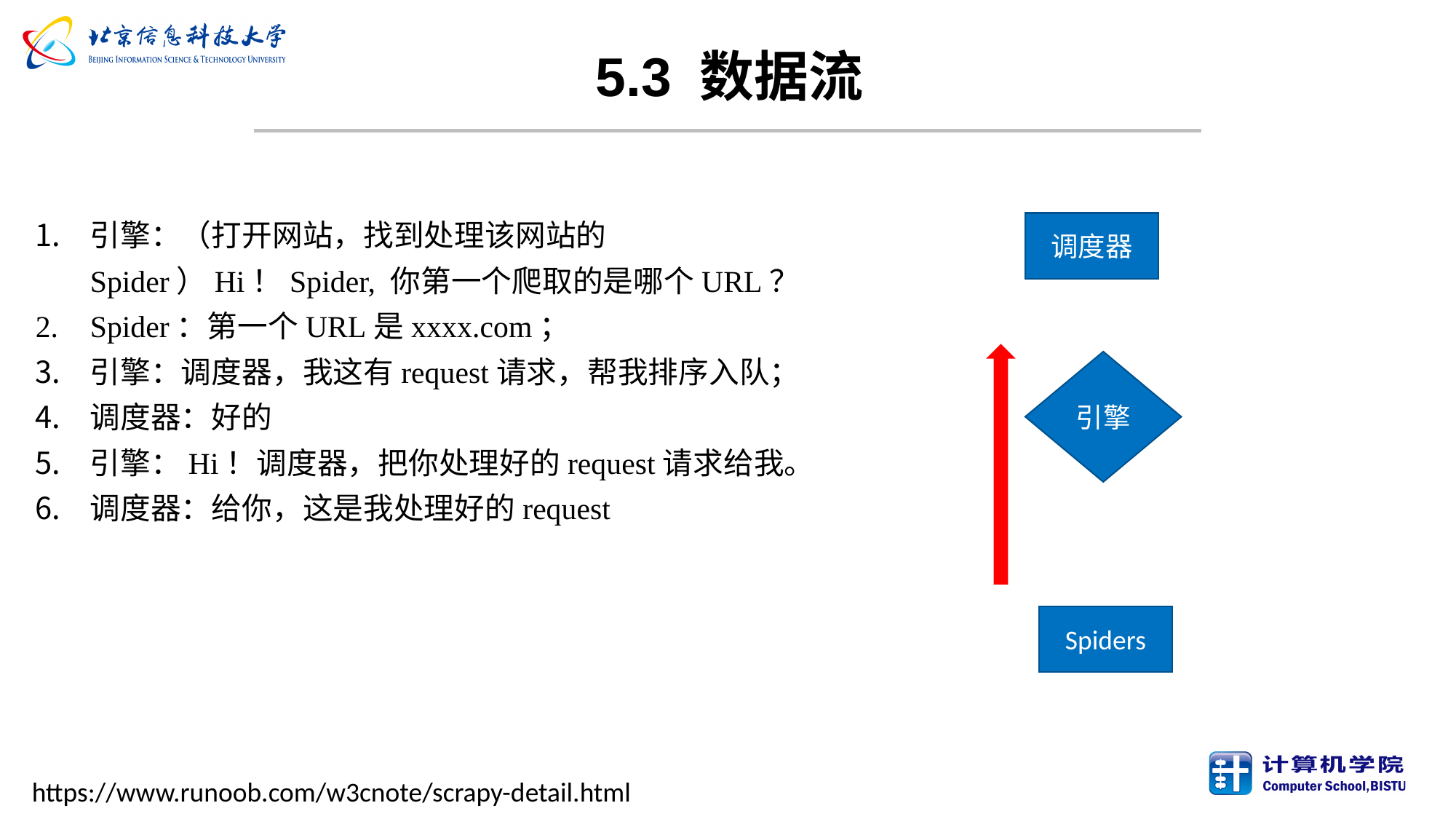

# 5.3 数据流
引擎：（打开网站，找到处理该网站的Spider）Hi！Spider, 你第一个爬取的是哪个URL？
Spider：第一个URL是xxxx.com；
引擎：调度器，我这有request请求，帮我排序入队；
调度器：好的
引擎：Hi！调度器，把你处理好的request请求给我。
调度器：给你，这是我处理好的request
调度器
引擎

Spiders
https://www.runoob.com/w3cnote/scrapy-detail.html